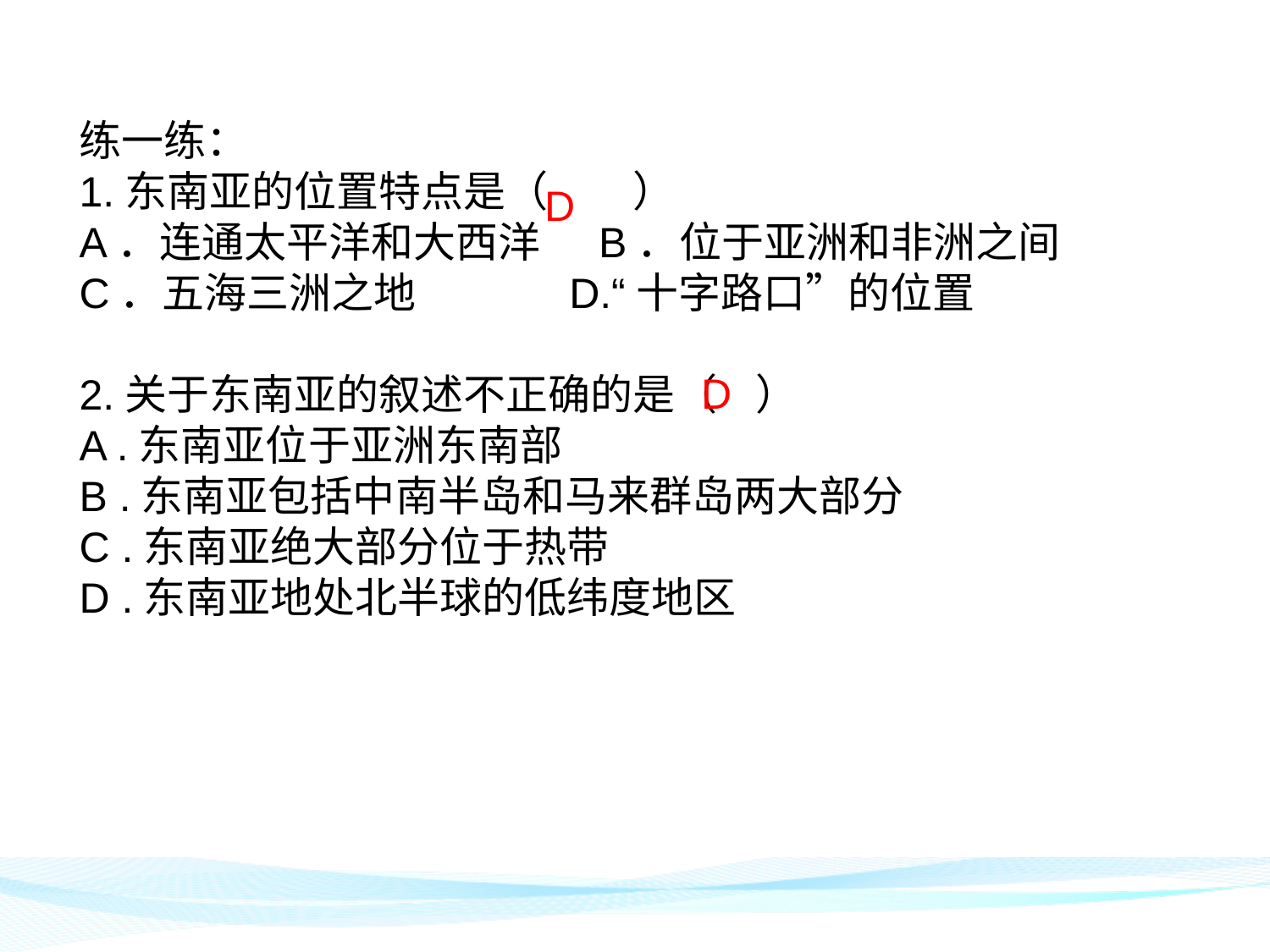

练一练：
1.东南亚的位置特点是（　　）
A．连通太平洋和大西洋     B．位于亚洲和非洲之间
C．五海三洲之地               D.“十字路口”的位置

2.关于东南亚的叙述不正确的是（    ）
A .东南亚位于亚洲东南部
B .东南亚包括中南半岛和马来群岛两大部分
C .东南亚绝大部分位于热带
D .东南亚地处北半球的低纬度地区
D
D